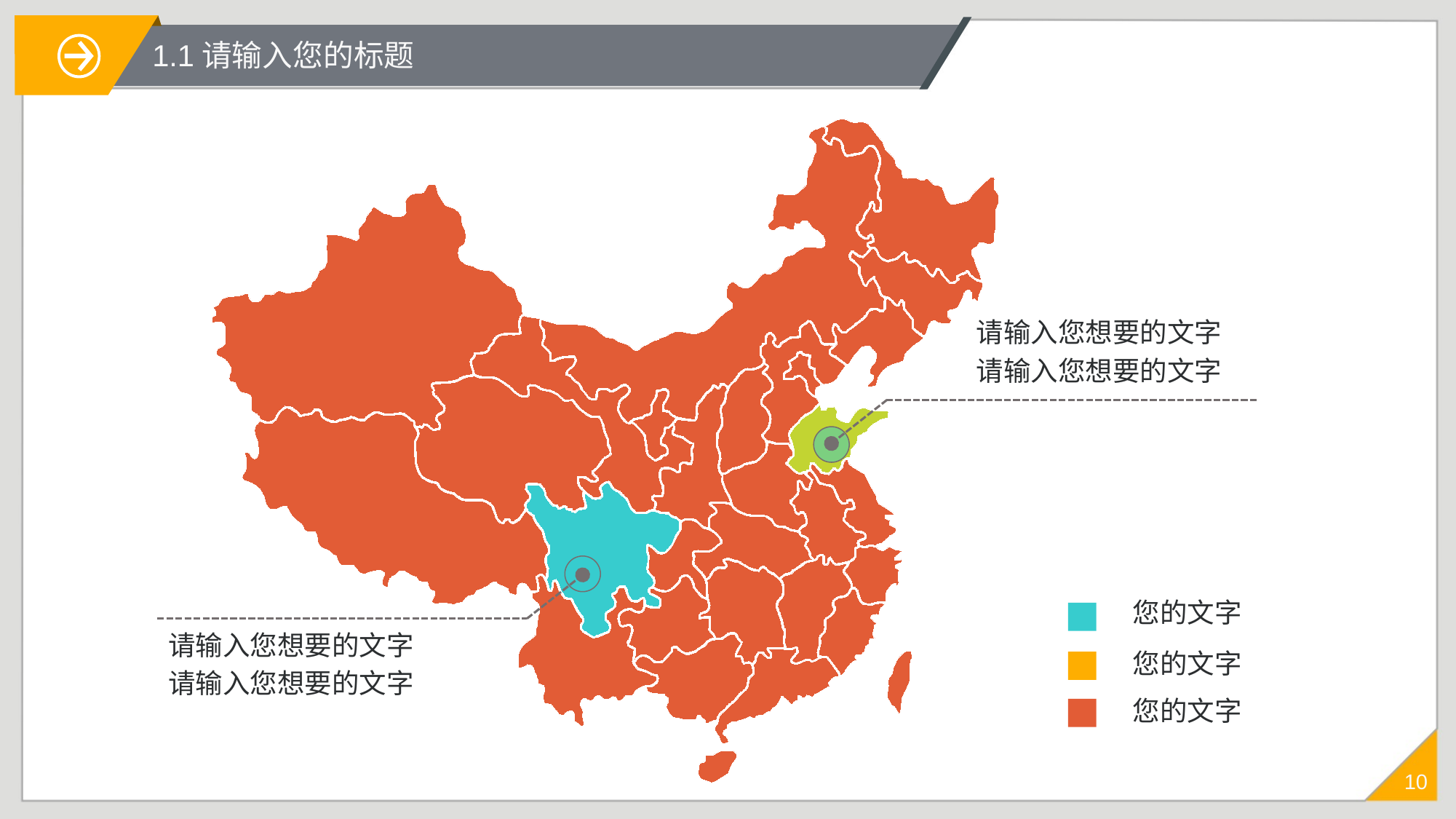

1.1请输入您的标题

请输入您想要的文字

请输入您想要的文字

您的文字

请输入您想要的文字

您的文字

请输入您想要的文字
您的文字